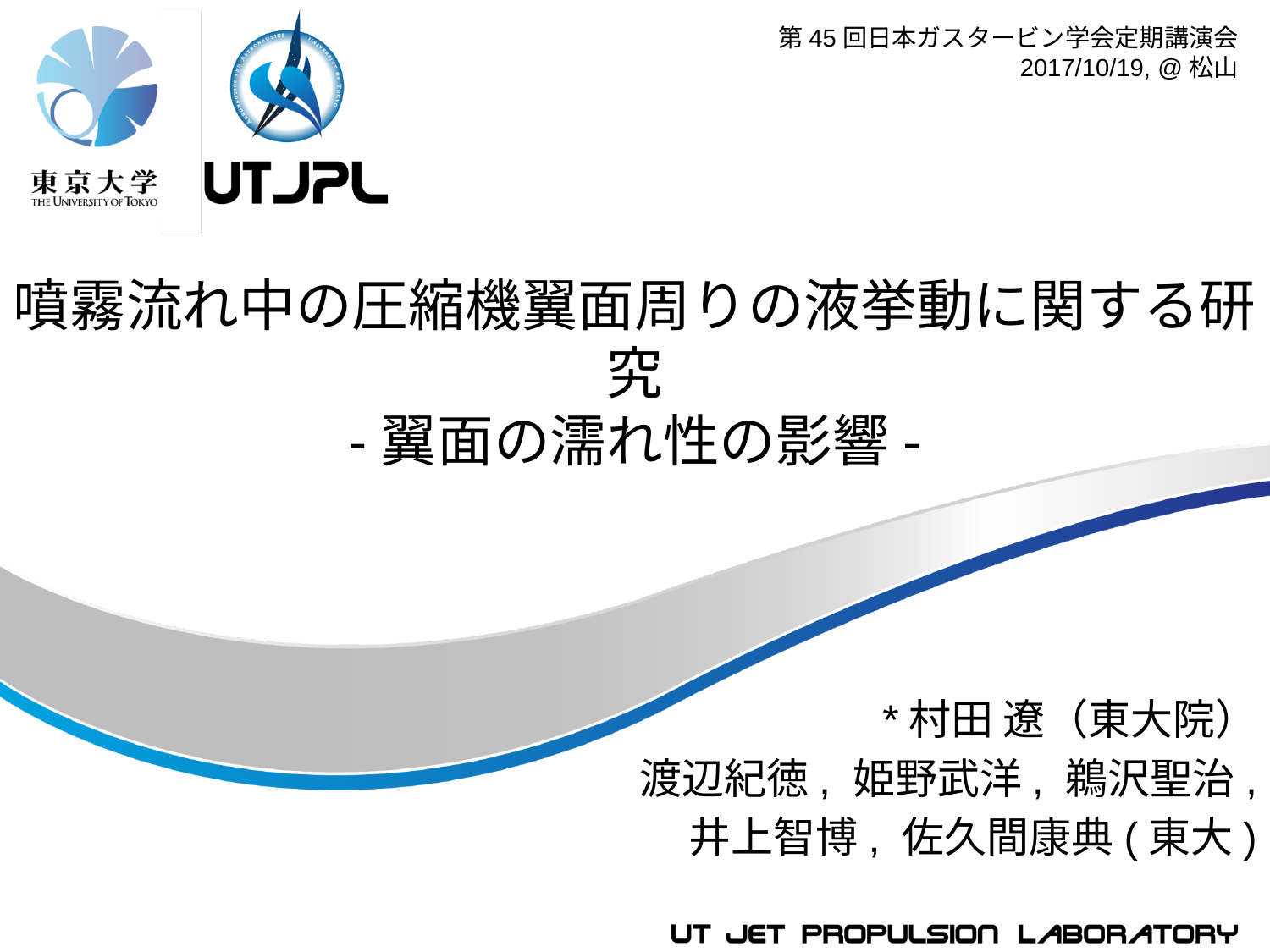

第45回日本ガスタービン学会定期講演会
2017/10/19, @松山
# 噴霧流れ中の圧縮機翼面周りの液挙動に関する研究 -翼面の濡れ性の影響-
*村田 遼（東大院）
渡辺紀徳, 姫野武洋, 鵜沢聖治,
井上智博, 佐久間康典(東大)